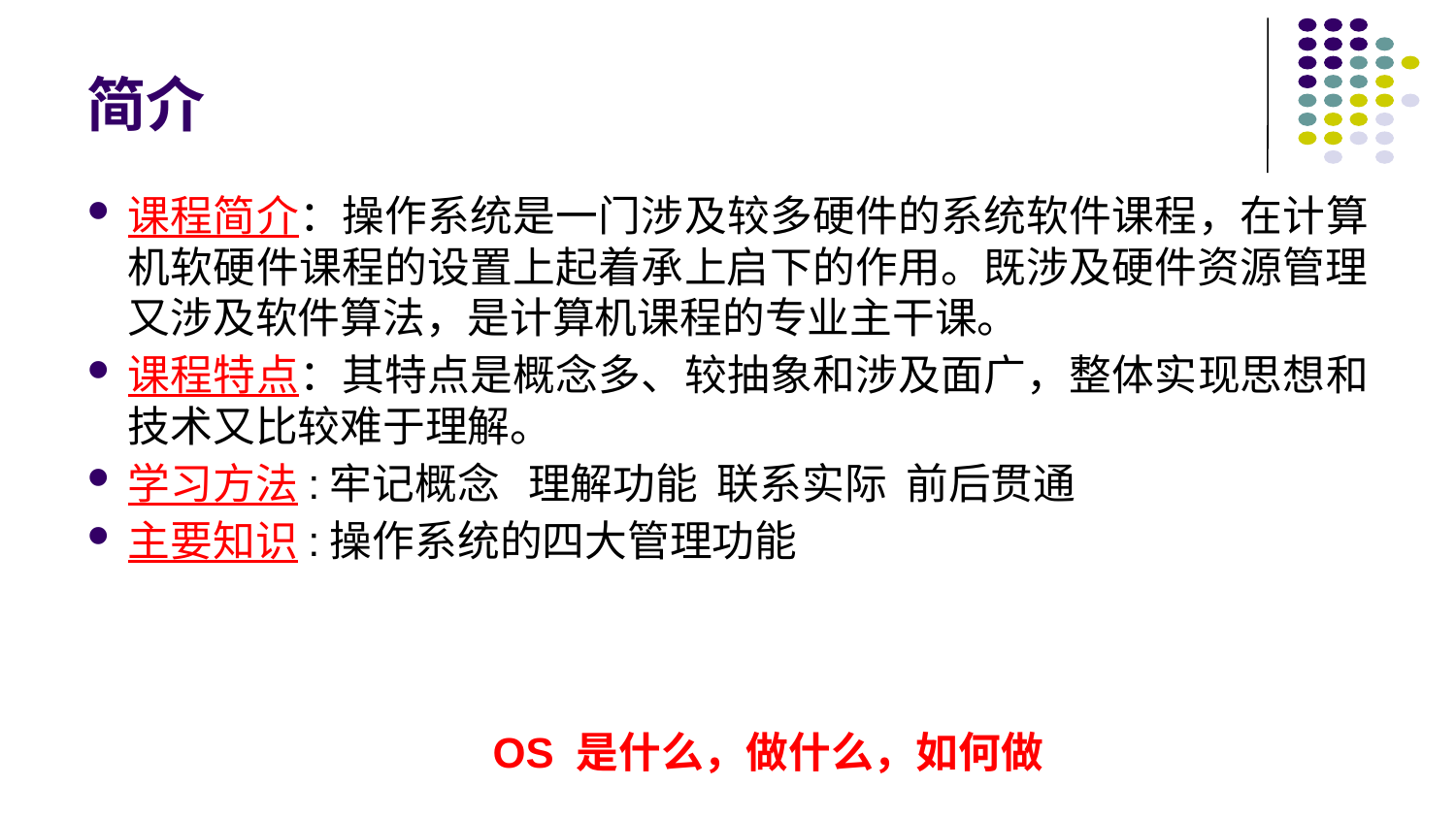

# 简介
课程简介：操作系统是一门涉及较多硬件的系统软件课程，在计算机软硬件课程的设置上起着承上启下的作用。既涉及硬件资源管理又涉及软件算法，是计算机课程的专业主干课。
课程特点：其特点是概念多、较抽象和涉及面广，整体实现思想和技术又比较难于理解。
学习方法:牢记概念   理解功能  联系实际  前后贯通
主要知识:操作系统的四大管理功能

OS 是什么，做什么，如何做
2